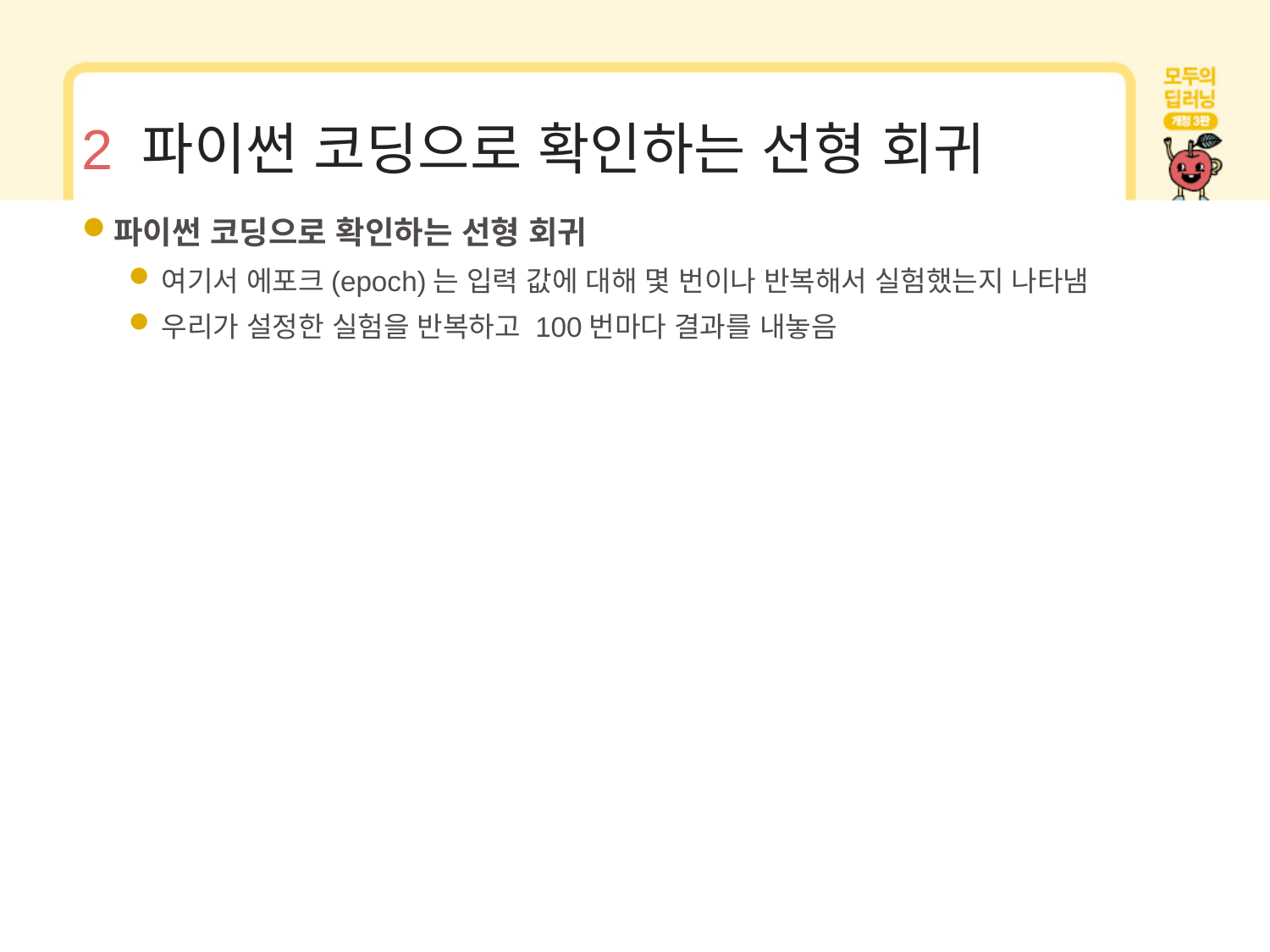

# 2 파이썬 코딩으로 확인하는 선형 회귀
파이썬 코딩으로 확인하는 선형 회귀
여기서 에포크(epoch)는 입력 값에 대해 몇 번이나 반복해서 실험했는지 나타냄
우리가 설정한 실험을 반복하고 100번마다 결과를 내놓음